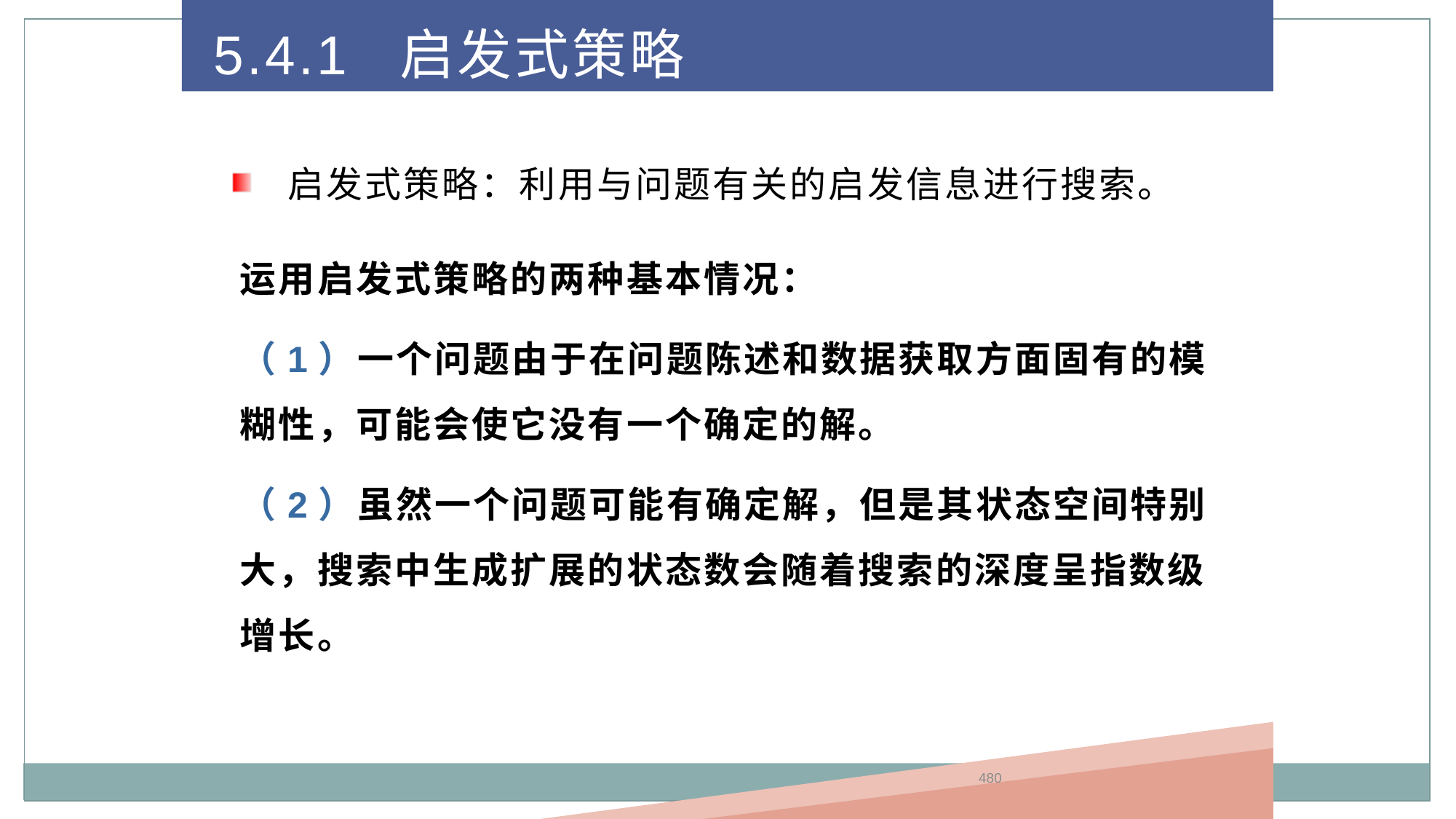

5.4.1  启发式策略
启发式策略：利用与问题有关的启发信息进行搜索。
运用启发式策略的两种基本情况：
（1）一个问题由于在问题陈述和数据获取方面固有的模糊性，可能会使它没有一个确定的解。
（2）虽然一个问题可能有确定解，但是其状态空间特别大，搜索中生成扩展的状态数会随着搜索的深度呈指数级增长。

480